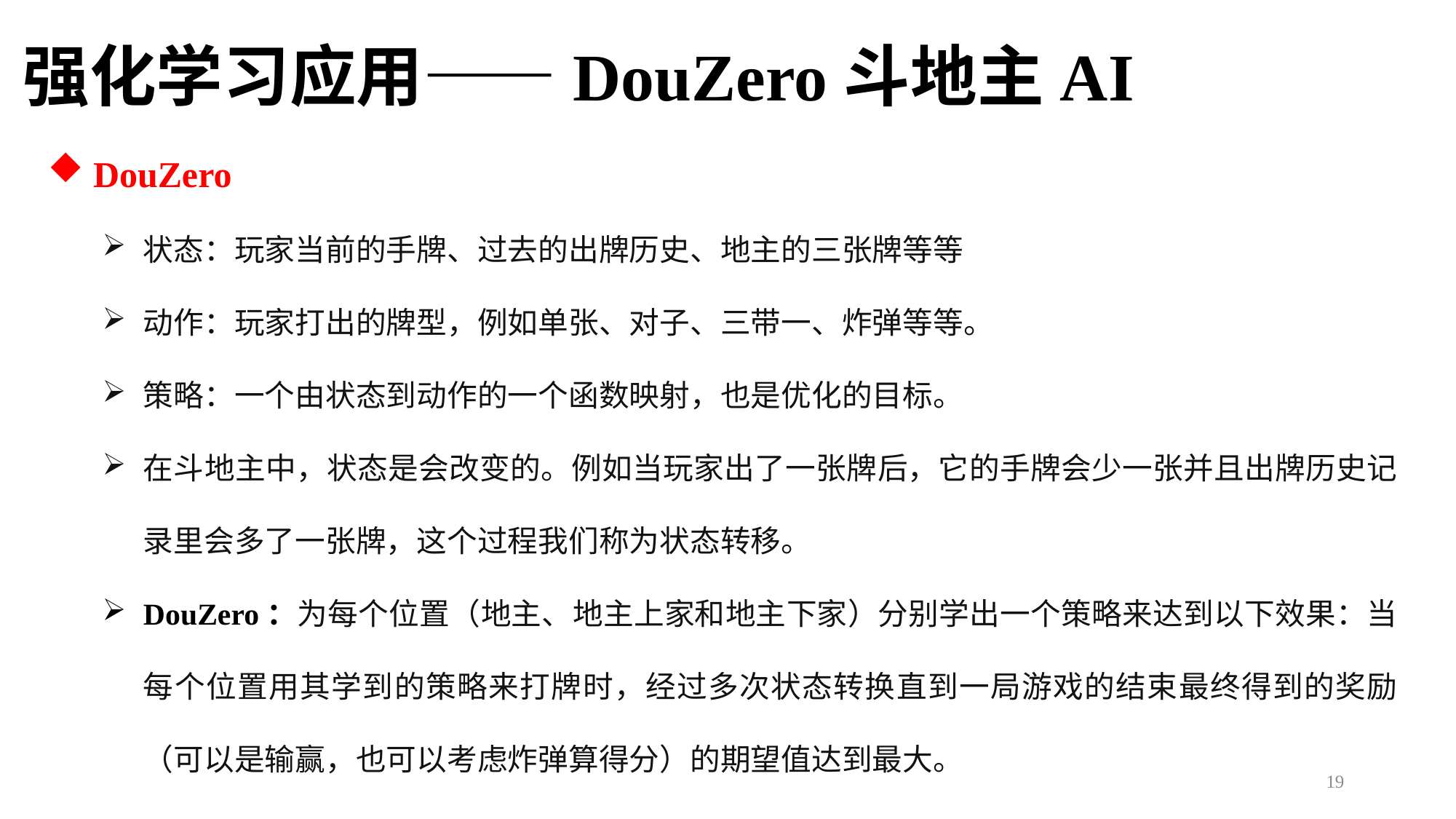

强化学习应用——DouZero斗地主AI

 DouZero
状态：玩家当前的手牌、过去的出牌历史、地主的三张牌等等
动作：玩家打出的牌型，例如单张、对子、三带一、炸弹等等。
策略：一个由状态到动作的一个函数映射，也是优化的目标。
在斗地主中，状态是会改变的。例如当玩家出了一张牌后，它的手牌会少一张并且出牌历史记录里会多了一张牌，这个过程我们称为状态转移。
DouZero：为每个位置（地主、地主上家和地主下家）分别学出一个策略来达到以下效果：当每个位置用其学到的策略来打牌时，经过多次状态转换直到一局游戏的结束最终得到的奖励（可以是输赢，也可以考虑炸弹算得分）的期望值达到最大。
19